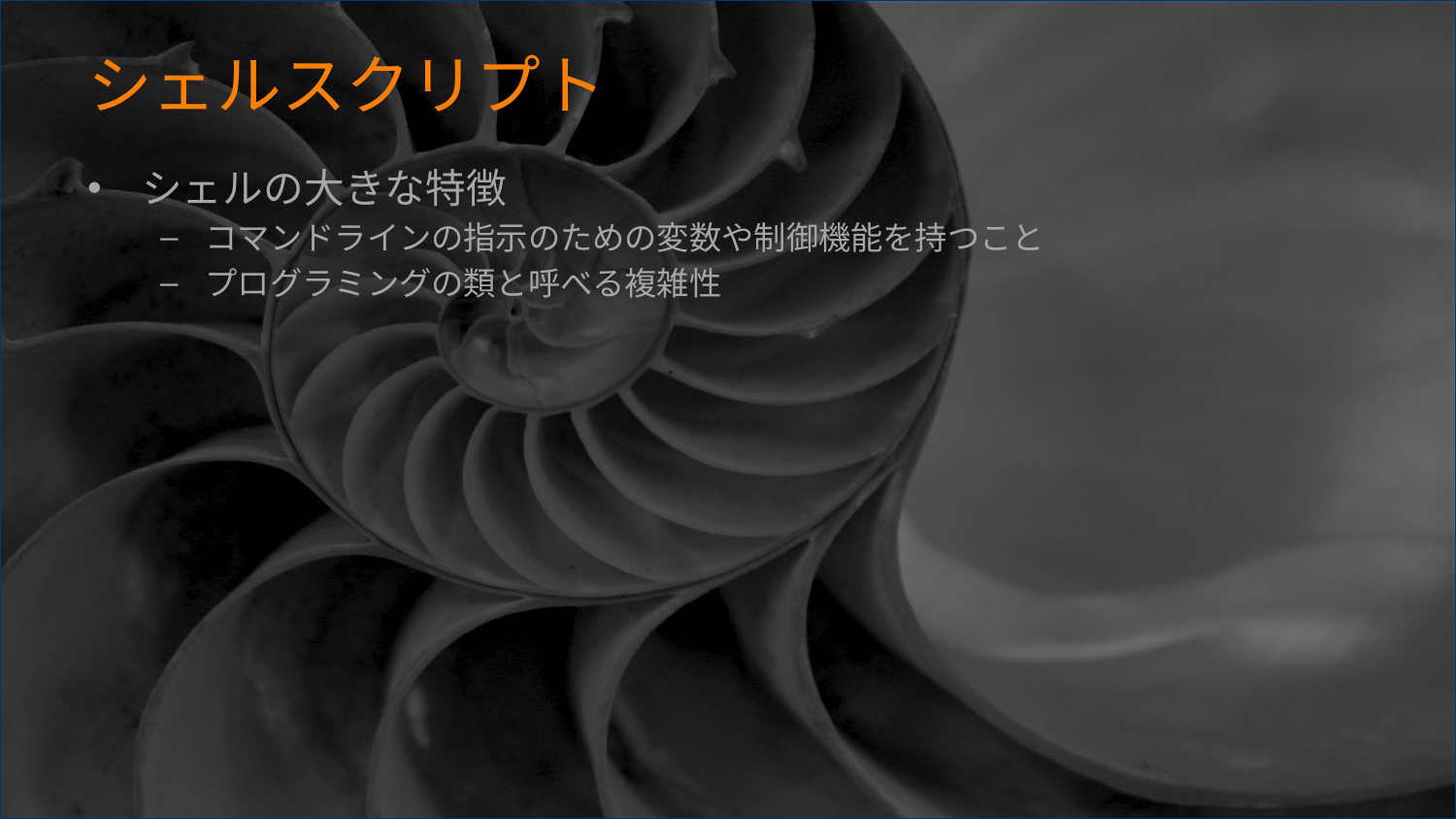

# シェルスクリプト
シェルの大きな特徴
コマンドラインの指示のための変数や制御機能を持つこと
プログラミングの類と呼べる複雑性